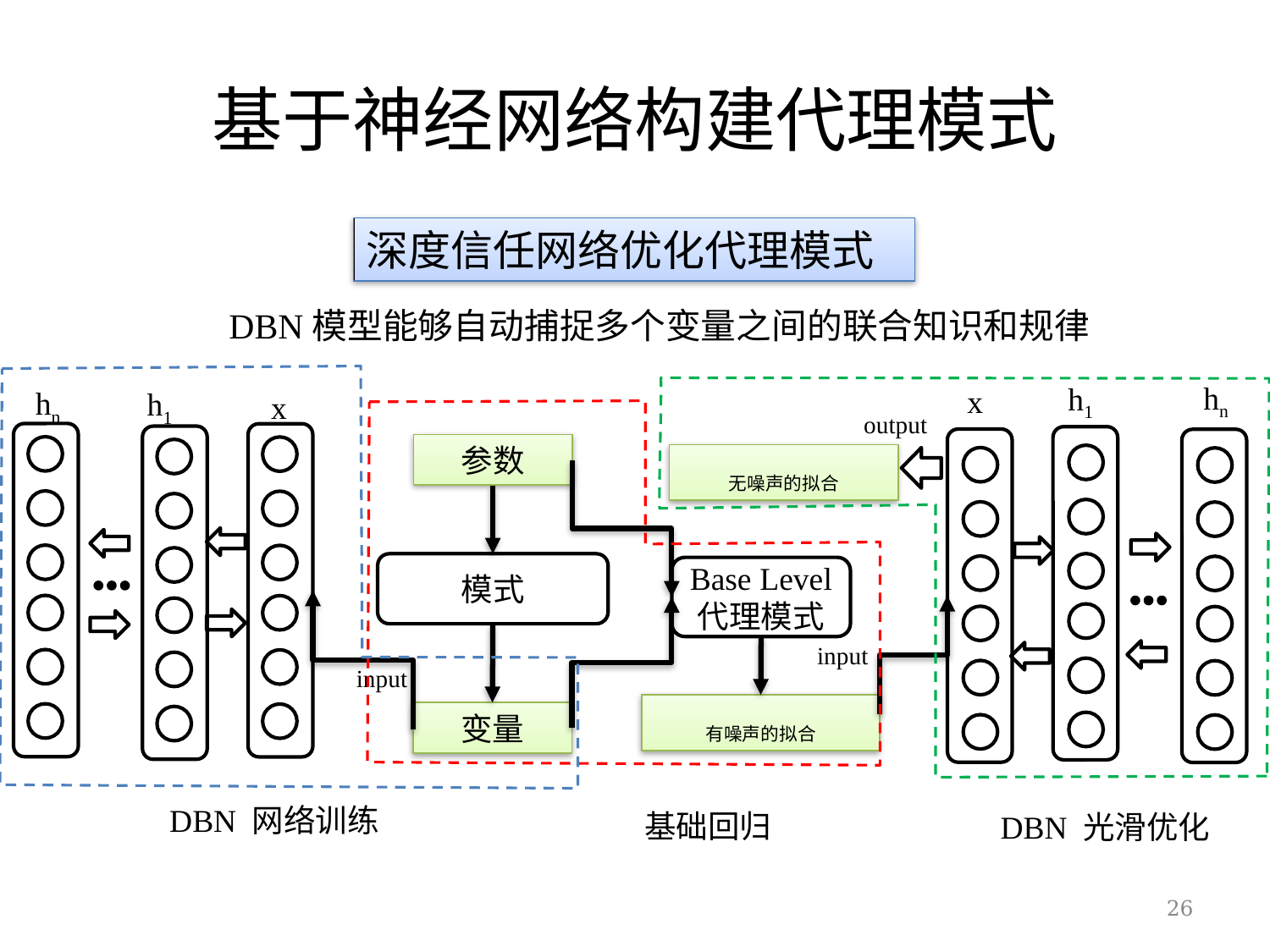

# 基于神经网络构建代理模式
深度信任网络优化代理模式
DBN模型能够自动捕捉多个变量之间的联合知识和规律

hn
h1
x
hn

h1
x

output
参数

无噪声的拟合

模式
Base Level
代理模式

input

input
有噪声的拟合
变量
DBN 网络训练
基础回归
DBN 光滑优化
26